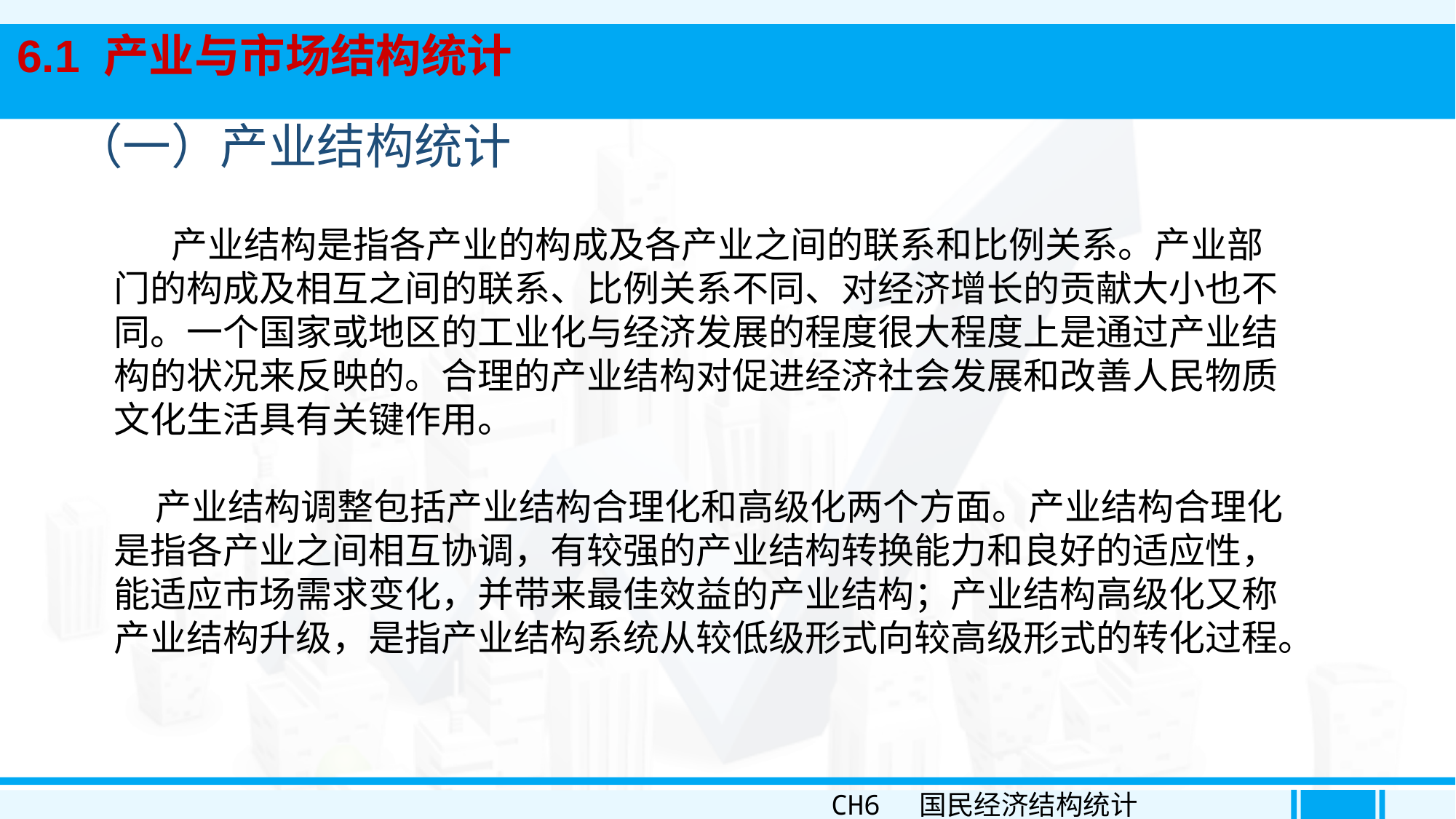

6.1 产业与市场结构统计
（一）产业结构统计

      产业结构是指各产业的构成及各产业之间的联系和比例关系。产业部门的构成及相互之间的联系、比例关系不同、对经济增长的贡献大小也不同。一个国家或地区的工业化与经济发展的程度很大程度上是通过产业结构的状况来反映的。合理的产业结构对促进经济社会发展和改善人民物质文化生活具有关键作用。

    产业结构调整包括产业结构合理化和高级化两个方面。产业结构合理化是指各产业之间相互协调，有较强的产业结构转换能力和良好的适应性，能适应市场需求变化，并带来最佳效益的产业结构；产业结构高级化又称产业结构升级，是指产业结构系统从较低级形式向较高级形式的转化过程。
CH6  国民经济结构统计
4